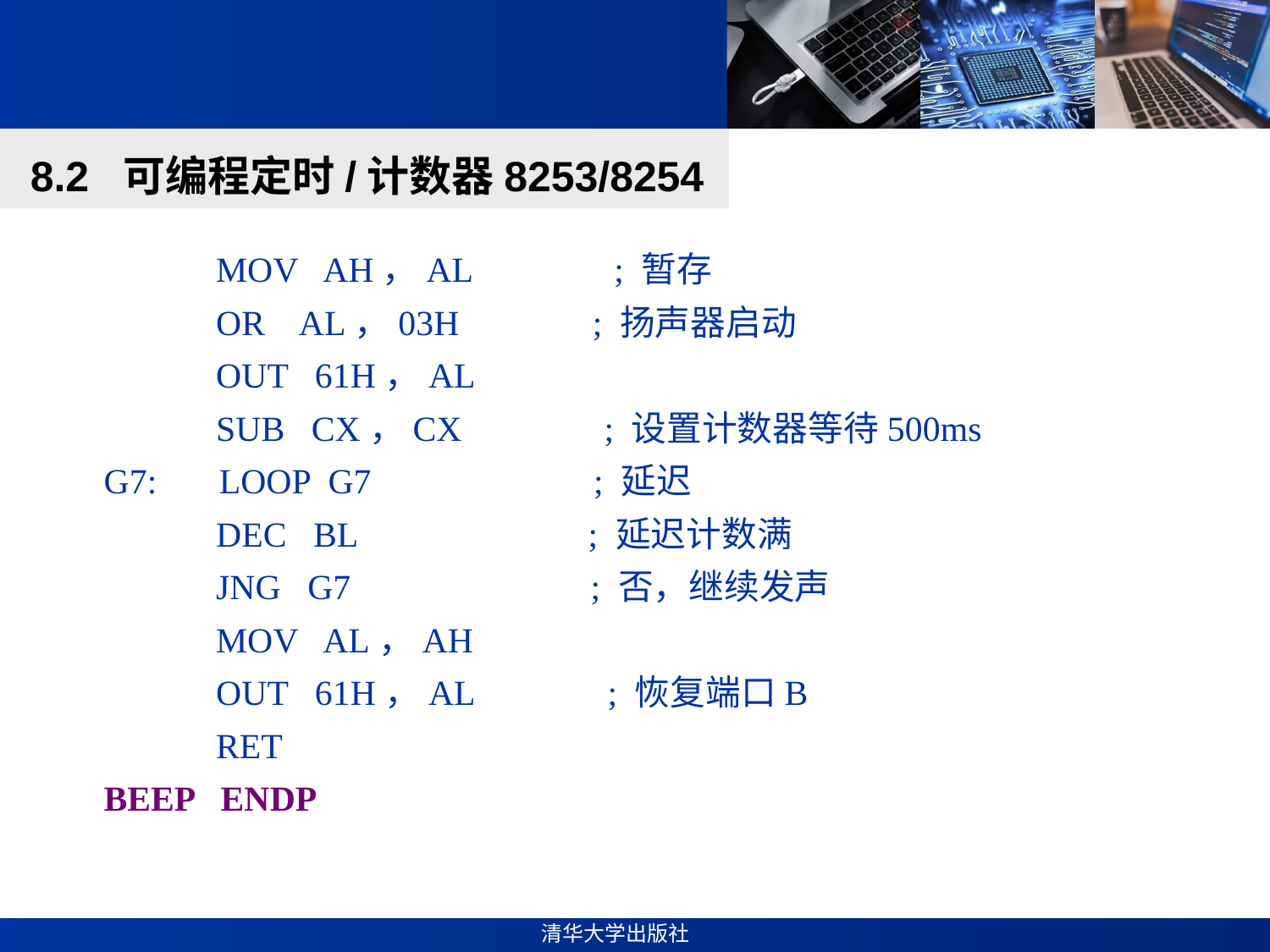

#
8.2  可编程定时/计数器8253/8254
       MOV   AH，AL                ; 暂存
       OR    AL，03H               ; 扬声器启动
       OUT   61H，AL
       SUB   CX，CX                ; 设置计数器等待500ms
G7:       LOOP  G7                         ; 延迟
       DEC   BL                          ; 延迟计数满
       JNG   G7                           ; 否，继续发声
       MOV   AL，AH
       OUT   61H，AL               ; 恢复端口B
       RET
BEEP   ENDP